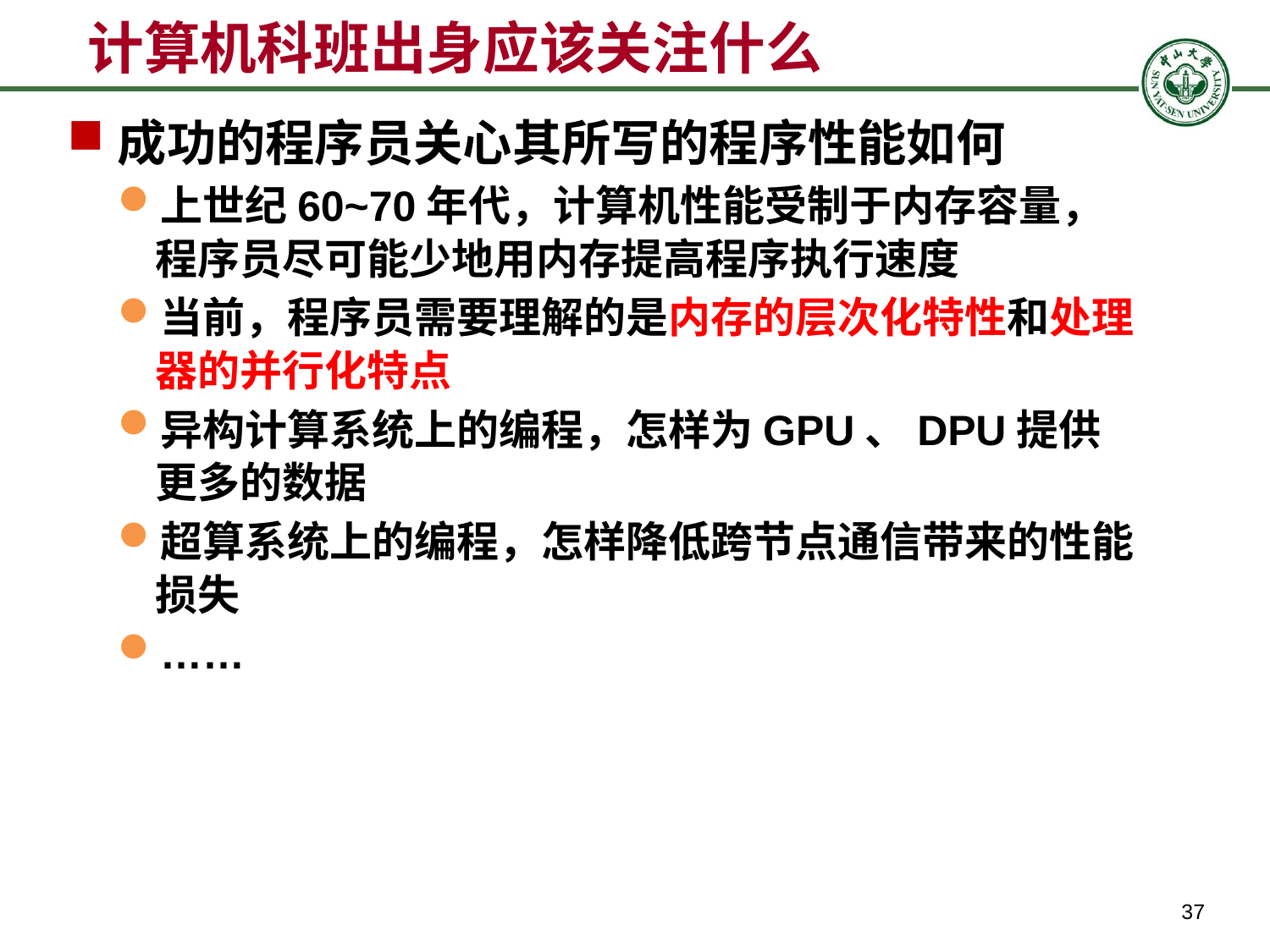

计算机科班出身应该关注什么
成功的程序员关心其所写的程序性能如何
上世纪60~70年代，计算机性能受制于内存容量，程序员尽可能少地用内存提高程序执行速度
当前，程序员需要理解的是内存的层次化特性和处理器的并行化特点
异构计算系统上的编程，怎样为GPU、DPU提供更多的数据
超算系统上的编程，怎样降低跨节点通信带来的性能损失
……